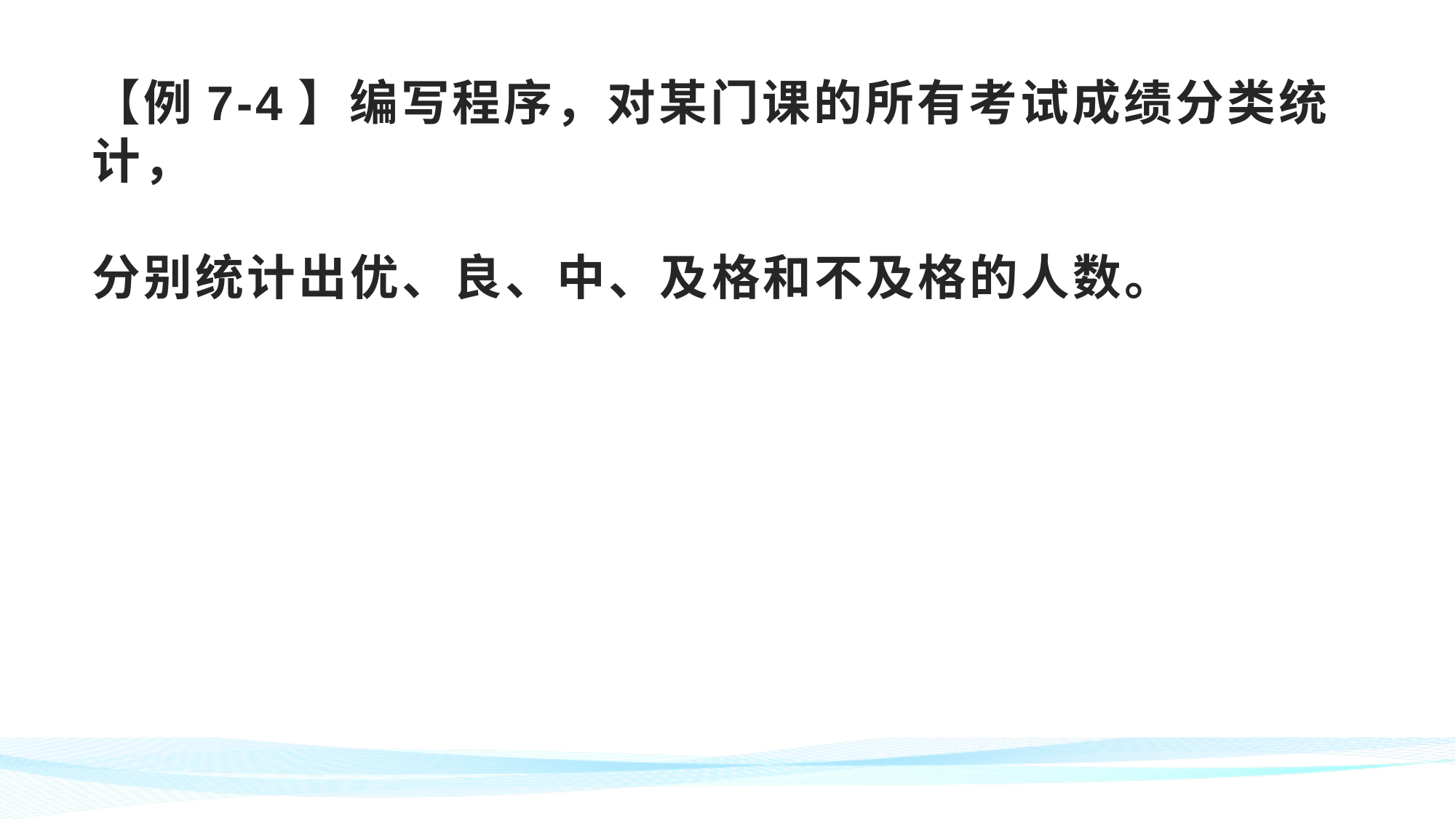

# 【例7-4】编写程序，对某门课的所有考试成绩分类统计， 分别统计出优、良、中、及格和不及格的人数。
116